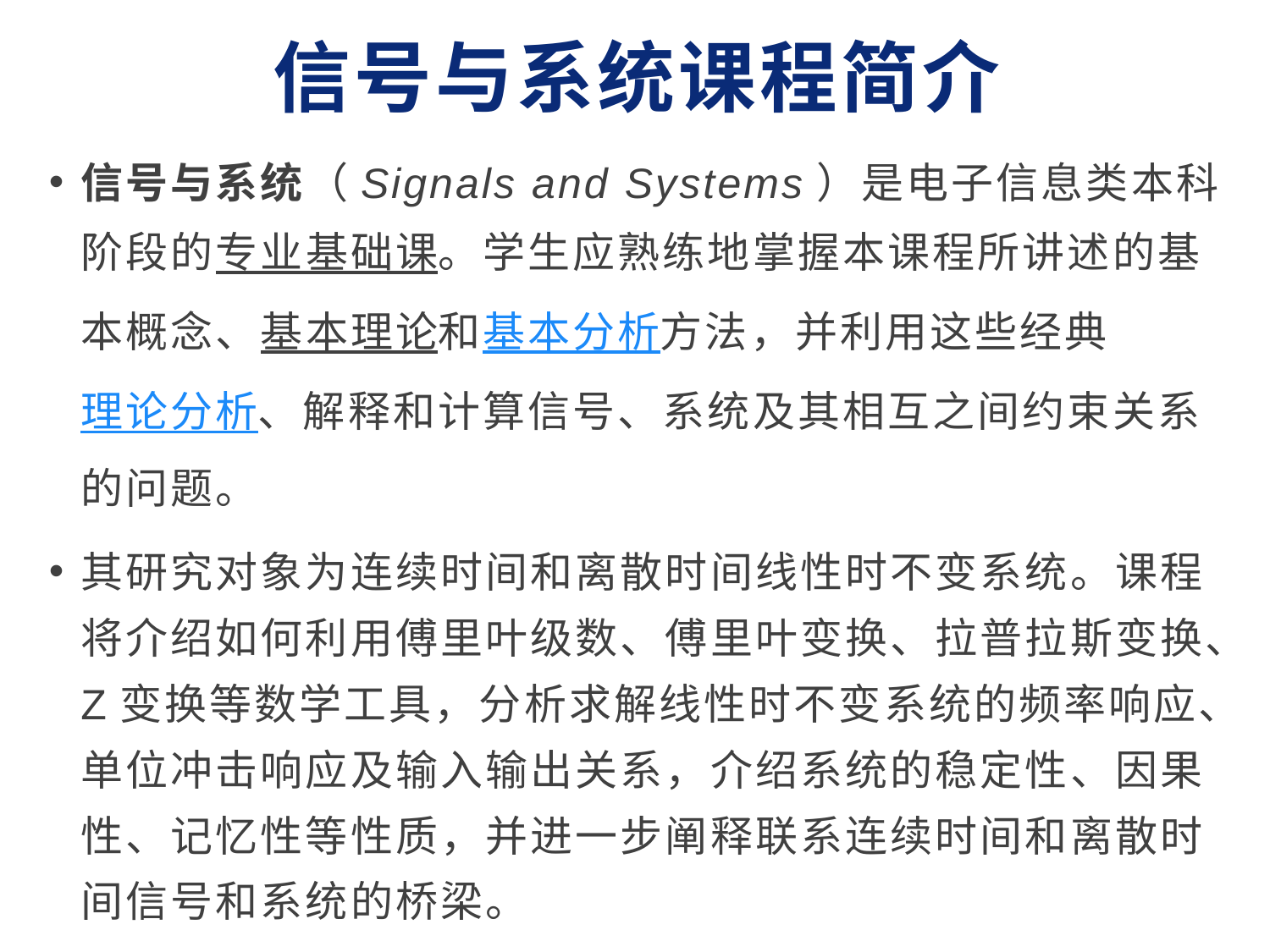

# 信号与系统课程简介
信号与系统（Signals and Systems）是电子信息类本科阶段的专业基础课。学生应熟练地掌握本课程所讲述的基本概念、基本理论和基本分析方法，并利用这些经典理论分析、解释和计算信号、系统及其相互之间约束关系的问题。
其研究对象为连续时间和离散时间线性时不变系统。课程将介绍如何利用傅里叶级数、傅里叶变换、拉普拉斯变换、Z变换等数学工具，分析求解线性时不变系统的频率响应、单位冲击响应及输入输出关系，介绍系统的稳定性、因果性、记忆性等性质，并进一步阐释联系连续时间和离散时间信号和系统的桥梁。